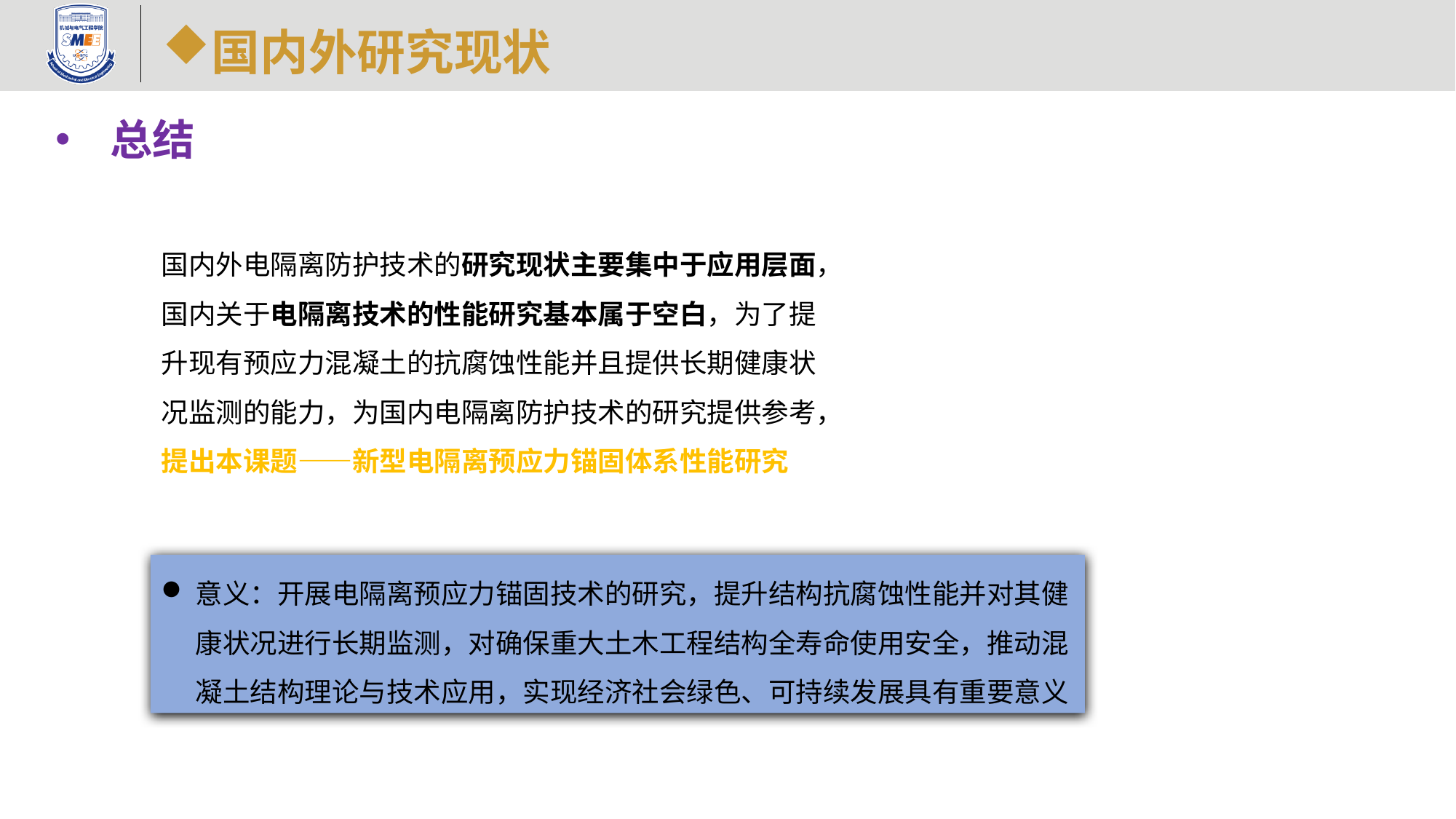

国内外研究现状
总结
国内外电隔离防护技术的研究现状主要集中于应用层面，国内关于电隔离技术的性能研究基本属于空白，为了提升现有预应力混凝土的抗腐蚀性能并且提供长期健康状况监测的能力，为国内电隔离防护技术的研究提供参考，提出本课题——新型电隔离预应力锚固体系性能研究
意义：开展电隔离预应力锚固技术的研究，提升结构抗腐蚀性能并对其健康状况进行长期监测，对确保重大土木工程结构全寿命使用安全，推动混凝土结构理论与技术应用，实现经济社会绿色、可持续发展具有重要意义